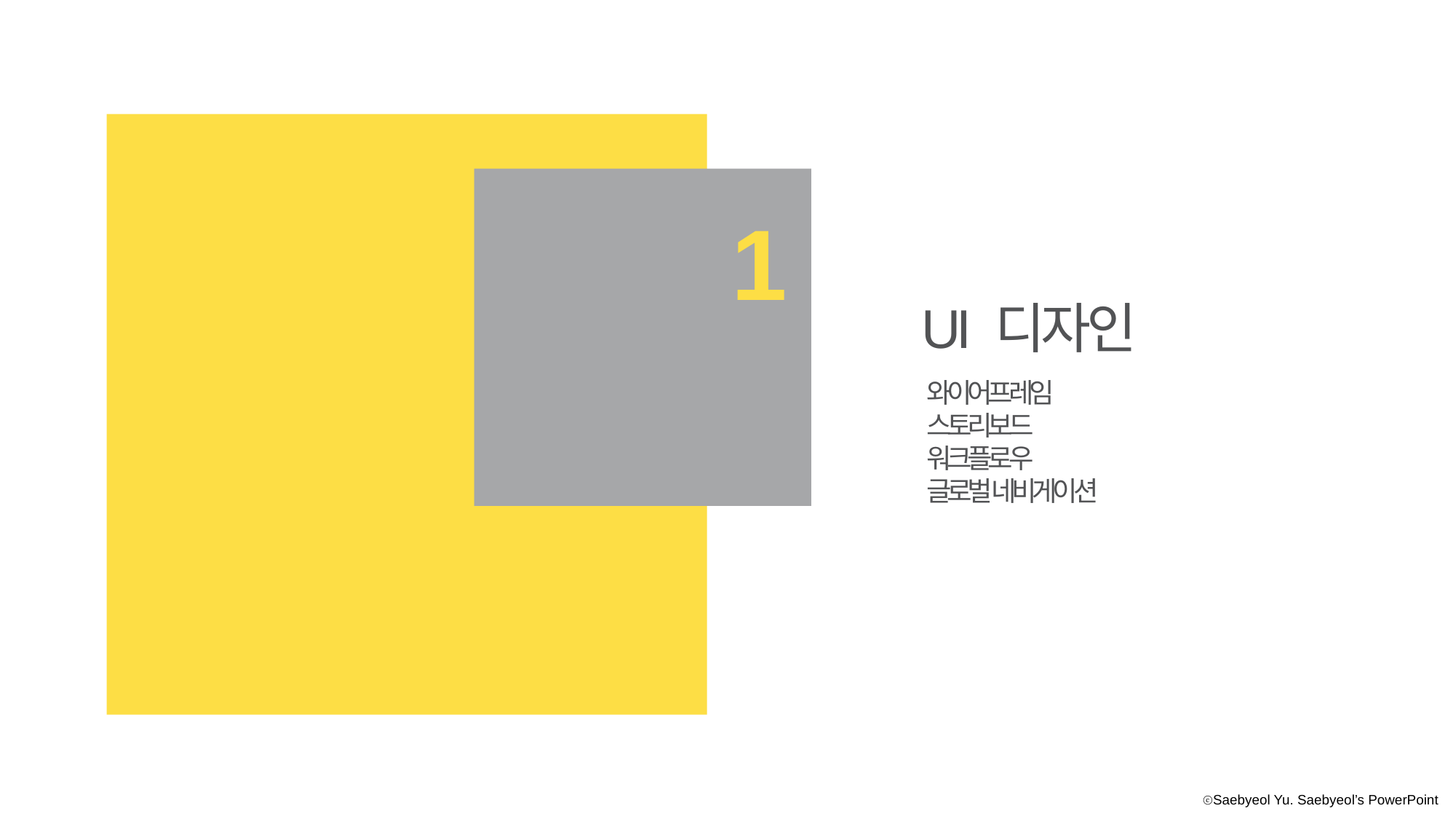

1
UI 디자인
와이어프레임
스토리보드
워크플로우
글로벌 네비게이션